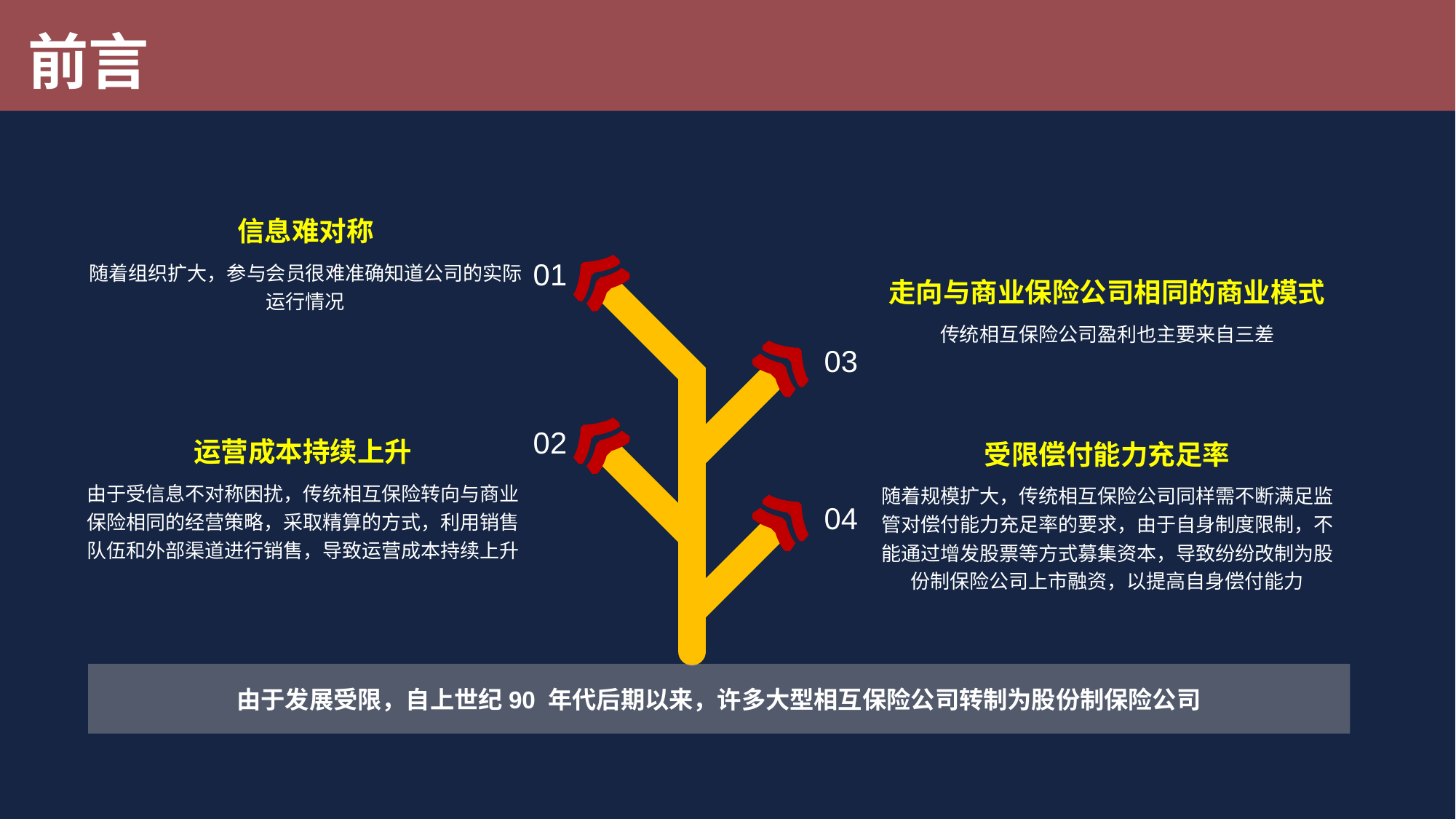

前言
信息难对称
随着组织扩大，参与会员很难准确知道公司的实际运行情况
走向与商业保险公司相同的商业模式
传统相互保险公司盈利也主要来自三差
01

03

运营成本持续上升
由于受信息不对称困扰，传统相互保险转向与商业保险相同的经营策略，采取精算的方式，利用销售队伍和外部渠道进行销售，导致运营成本持续上升
受限偿付能力充足率
随着规模扩大，传统相互保险公司同样需不断满足监管对偿付能力充足率的要求，由于自身制度限制，不能通过增发股票等方式募集资本，导致纷纷改制为股份制保险公司上市融资，以提高自身偿付能力
02

04

由于发展受限，自上世纪90 年代后期以来，许多大型相互保险公司转制为股份制保险公司